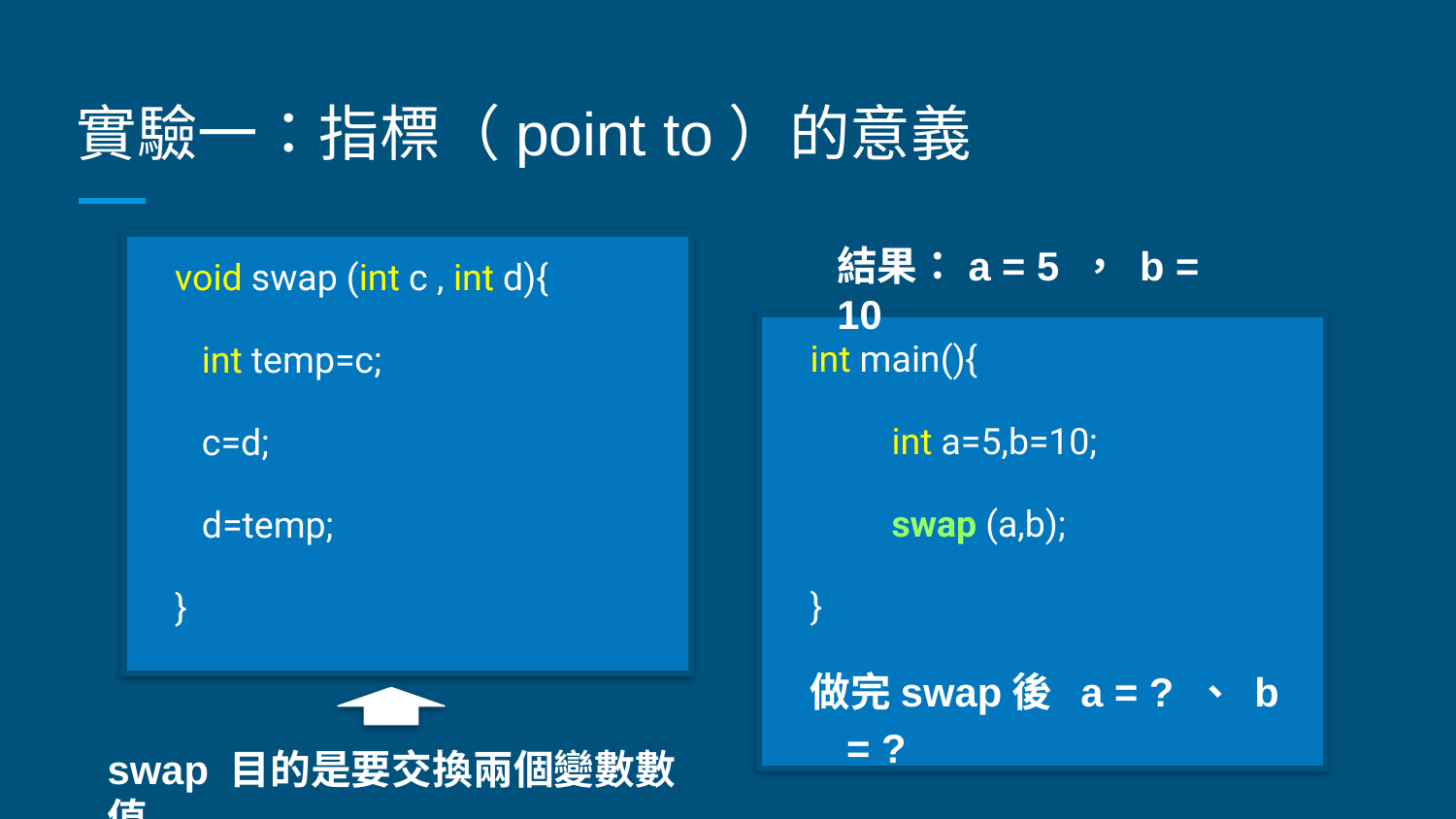

# 實驗一：指標（point to）的意義
void swap (int c , int d){
   int temp=c;
   c=d;
   d=temp;
}
結果：a = 5 ， b = 10
int main(){
　　int a=5,b=10;
　　swap (a,b);
}
做完swap後  a = ? 、 b = ?

swap 目的是要交換兩個變數數值